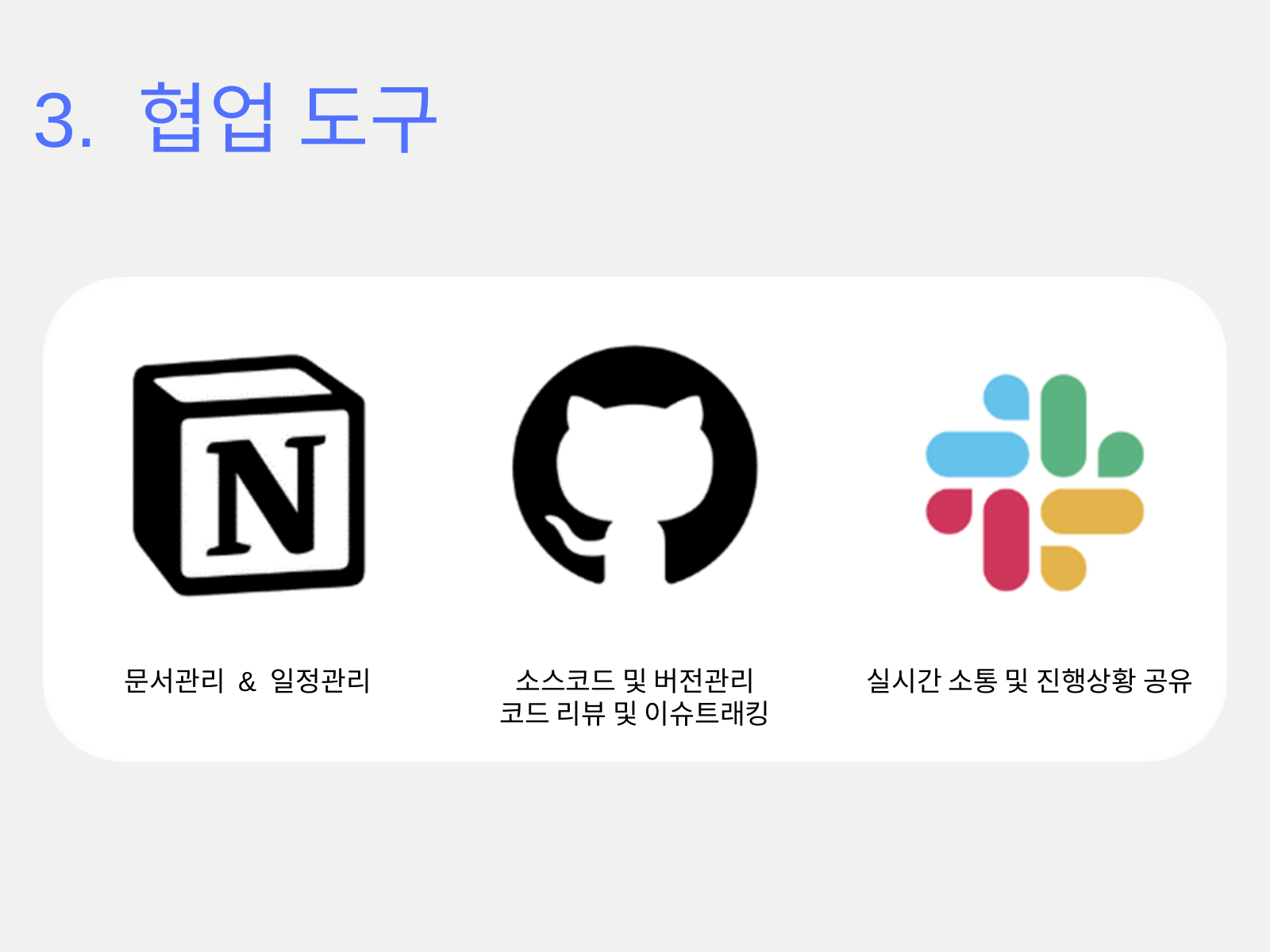

3. 협업 도구

문서관리 & 일정관리
소스코드 및 버전관리
코드 리뷰 및 이슈트래킹
실시간 소통 및 진행상황 공유